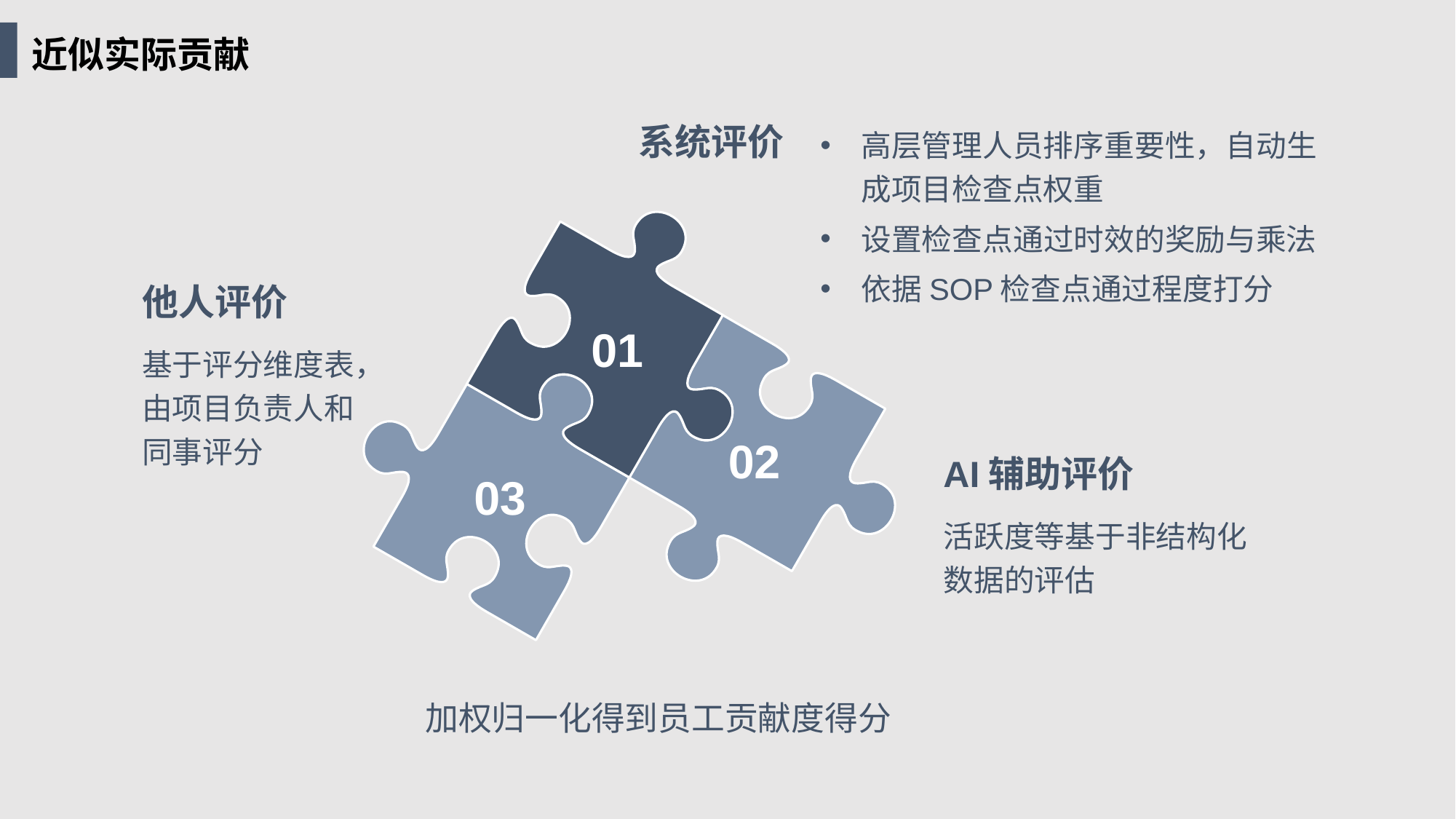

近似实际贡献
系统评价
高层管理人员排序重要性，自动生成项目检查点权重
设置检查点通过时效的奖励与乘法
依据SOP检查点通过程度打分

他人评价
01
基于评分维度表，由项目负责人和同事评分

02
AI辅助评价
03
活跃度等基于非结构化数据的评估
加权归一化得到员工贡献度得分